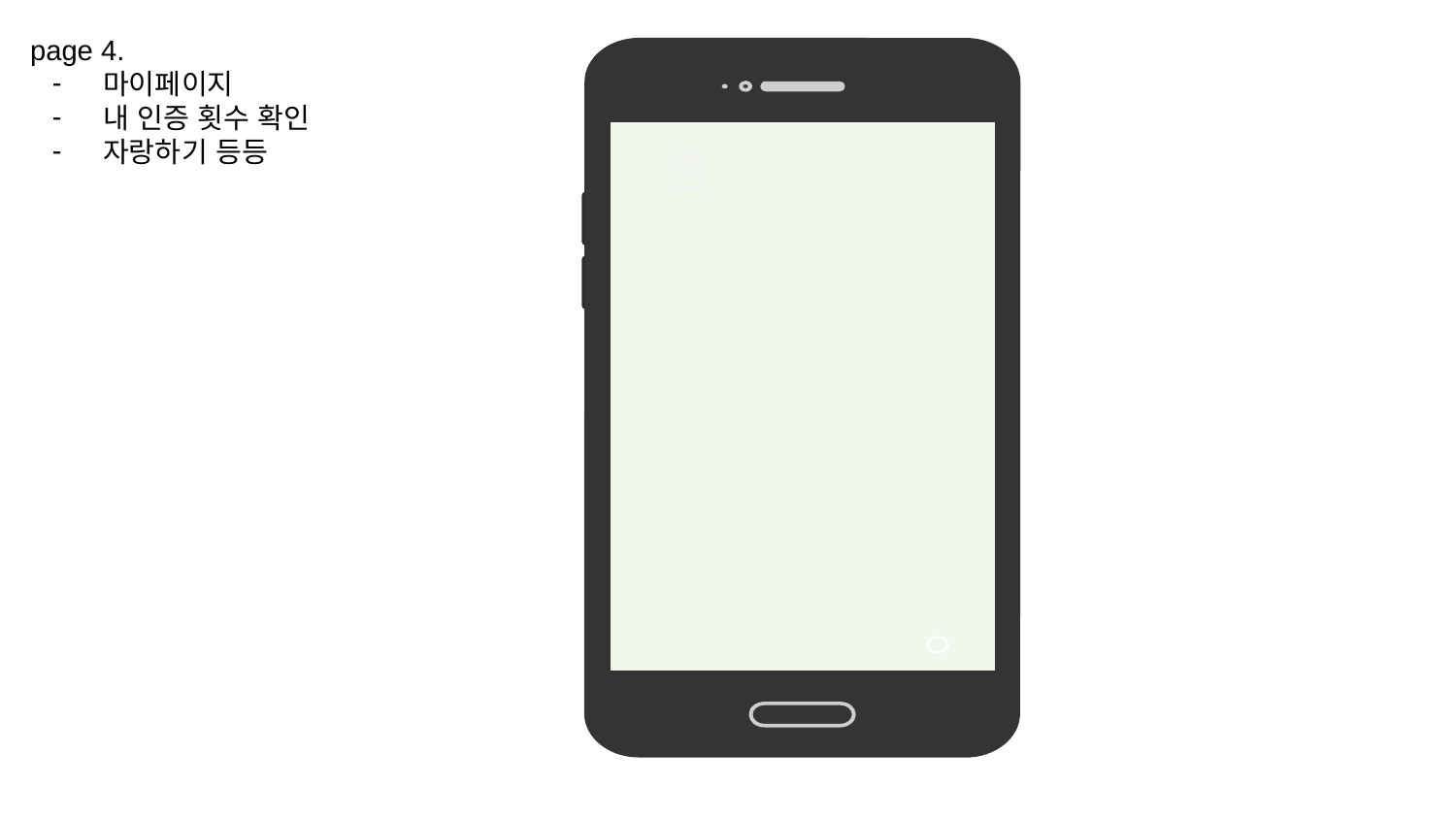

page 4.
마이페이지
내 인증 횟수 확인
자랑하기 등등